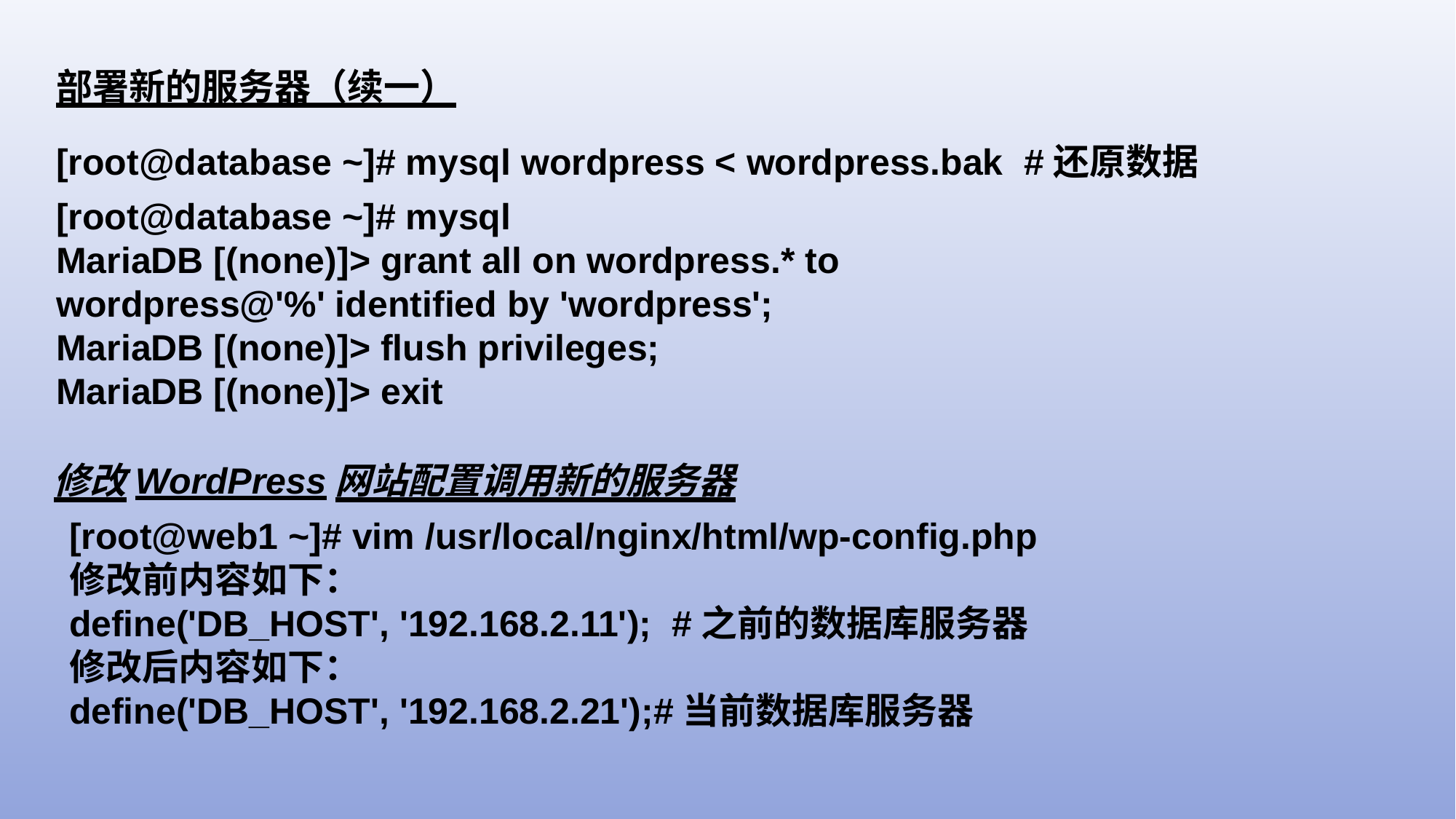

部署新的服务器（续一）
[root@database ~]# mysql wordpress < wordpress.bak  #还原数据
[root@database ~]# mysql
MariaDB [(none)]> grant all on wordpress.* to wordpress@'%' identified by 'wordpress';
MariaDB [(none)]> flush privileges;
MariaDB [(none)]> exit
修改WordPress网站配置调用新的服务器
[root@web1 ~]# vim /usr/local/nginx/html/wp-config.php
修改前内容如下：
define('DB_HOST', '192.168.2.11');  #之前的数据库服务器
修改后内容如下：
define('DB_HOST', '192.168.2.21');#当前数据库服务器